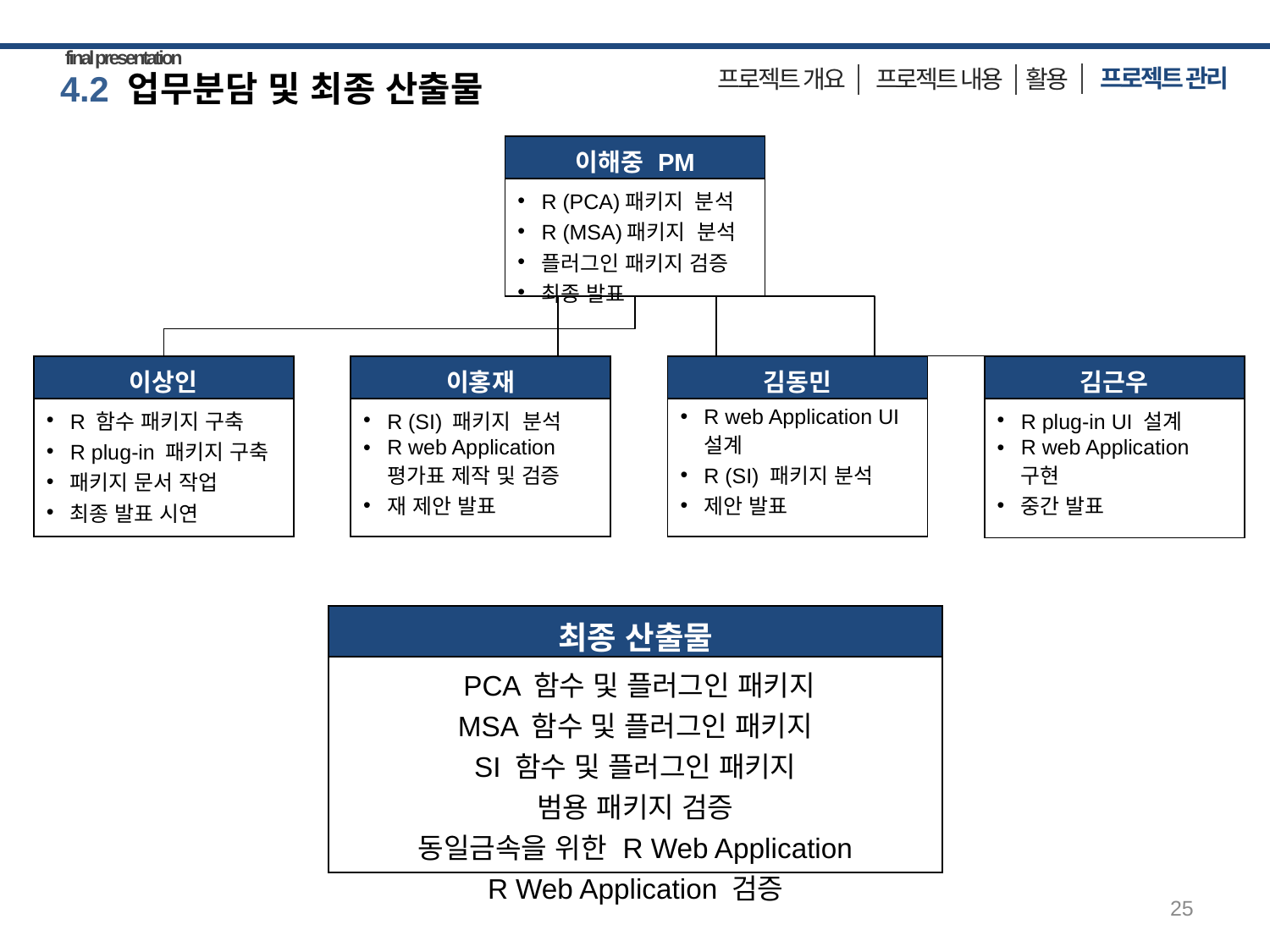

final presentation
프로젝트 관리
활용
 프로젝트 내용
프로젝트 개요

4.2 업무분담 및 최종 산출물

| 이해중 PM |
| --- |
| R (PCA)패키지 분석 R (MSA)패키지 분석 플러그인 패키지 검증 최종 발표 |
| 이상인 |
| --- |
| R 함수 패키지 구축 R plug-in 패키지 구축 패키지 문서 작업 최종 발표 시연 |
| 이홍재 |
| --- |
| R (SI) 패키지 분석 R web Application 평가표 제작 및 검증 재 제안 발표 |
| 김동민 |
| --- |
| R web Application UI 설계 R (SI) 패키지 분석 제안 발표 |
| 김근우 |
| --- |
| R plug-in UI 설계 R web Application 구현 중간 발표 |
| 최종 산출물 |
| --- |
| PCA 함수 및 플러그인 패키지 MSA 함수 및 플러그인 패키지 SI 함수 및 플러그인 패키지 범용 패키지 검증 동일금속을 위한 R Web Application R Web Application 검증 |
25